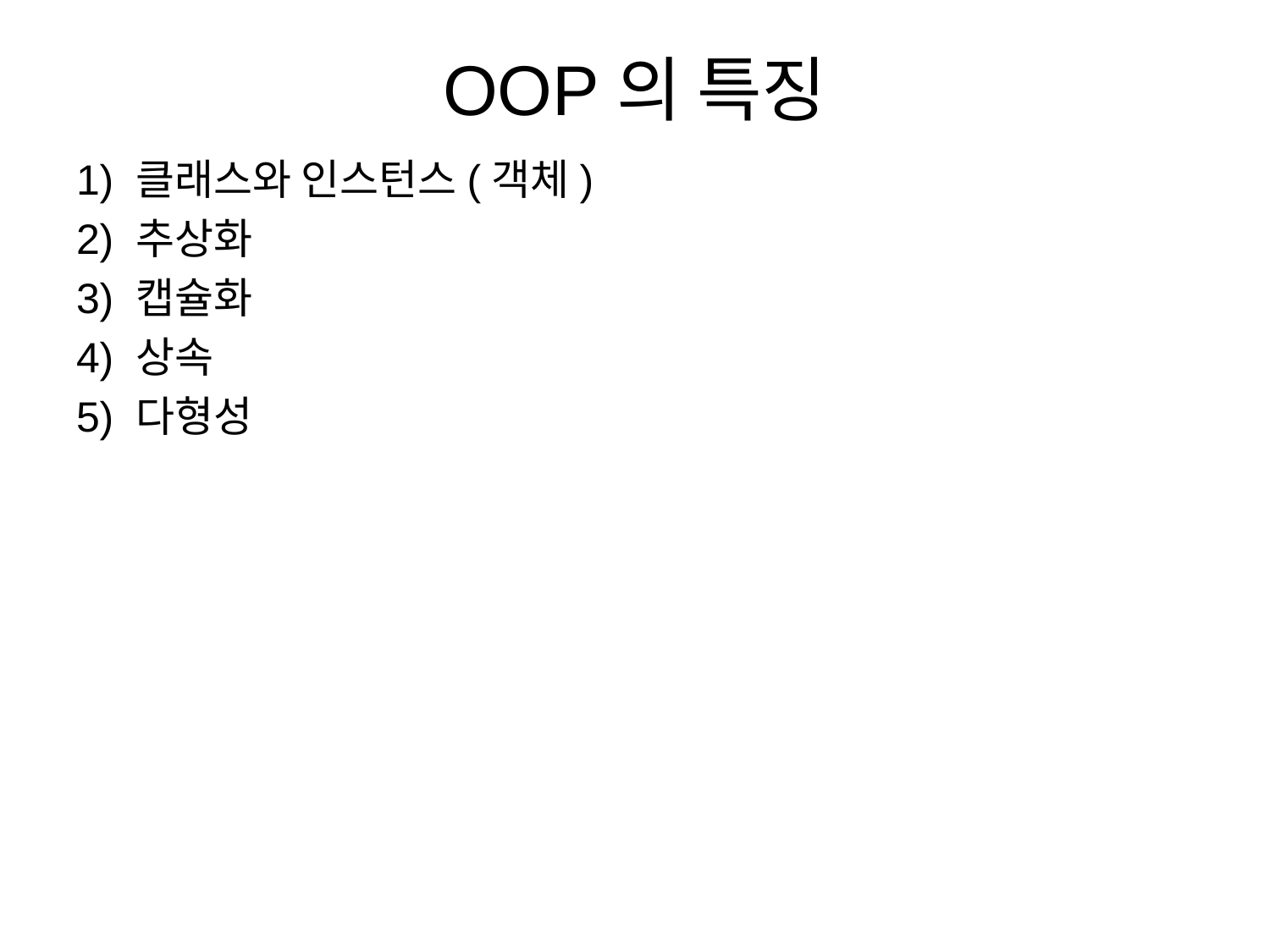

# OOP의 특징
1) 클래스와 인스턴스(객체)
2) 추상화
3) 캡슐화
4) 상속
5) 다형성